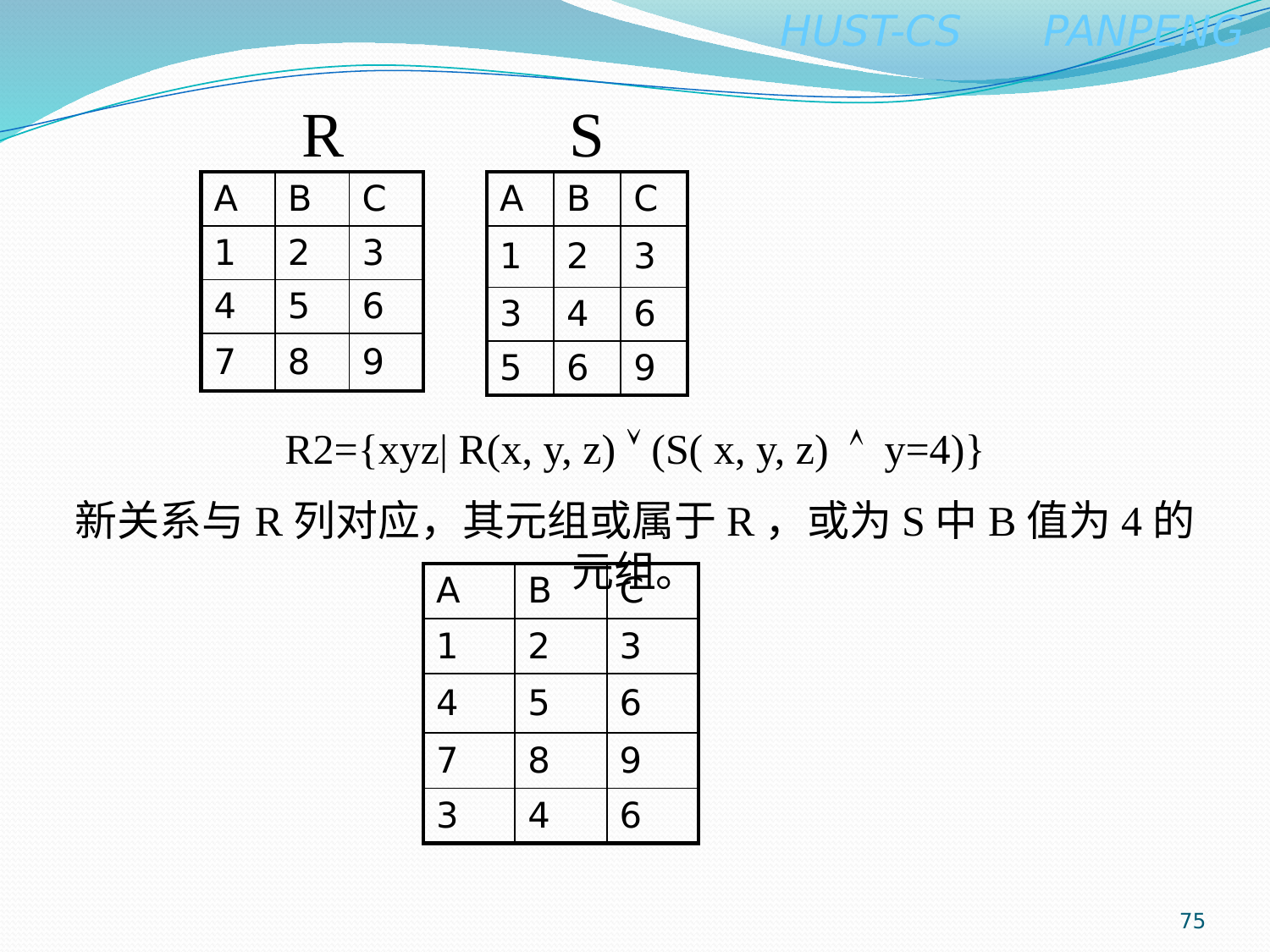

R
S
| A | B | C |
| --- | --- | --- |
| 1 | 2 | 3 |
| 4 | 5 | 6 |
| 7 | 8 | 9 |
| A | B | C |
| --- | --- | --- |
| 1 | 2 | 3 |
| 3 | 4 | 6 |
| 5 | 6 | 9 |
R2={xyz| R(x, y, z) ∨ (S( x, y, z)  ∧  y=4)}
新关系与R列对应，其元组或属于R，或为S中B值为4的元组。
| A | B | C |
| --- | --- | --- |
| 1 | 2 | 3 |
| 4 | 5 | 6 |
| 7 | 8 | 9 |
| 3 | 4 | 6 |
75